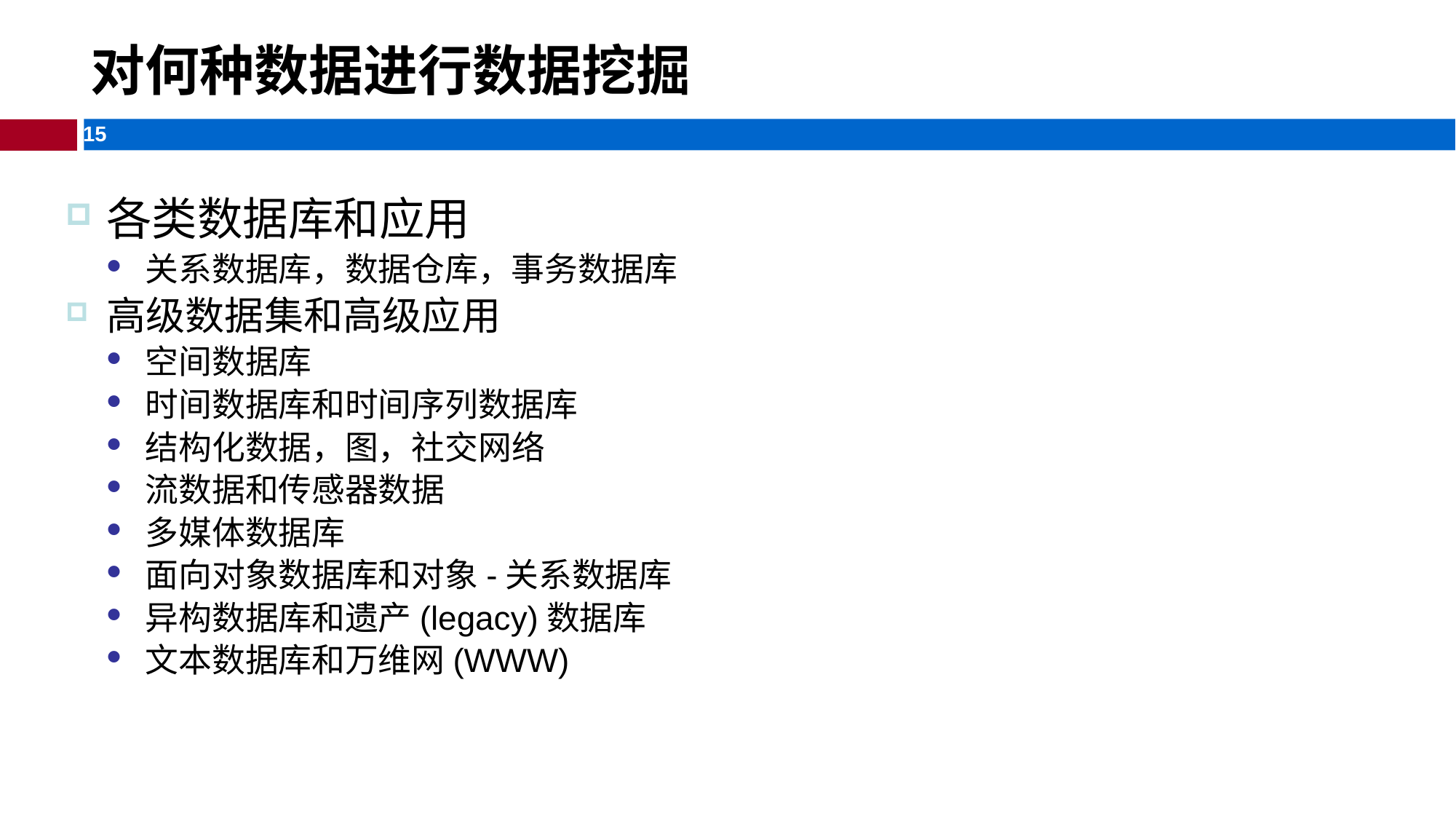

# 对何种数据进行数据挖掘
各类数据库和应用
关系数据库，数据仓库，事务数据库
高级数据集和高级应用
空间数据库
时间数据库和时间序列数据库
结构化数据，图，社交网络
流数据和传感器数据
多媒体数据库
面向对象数据库和对象-关系数据库
异构数据库和遗产(legacy)数据库
文本数据库和万维网(WWW)